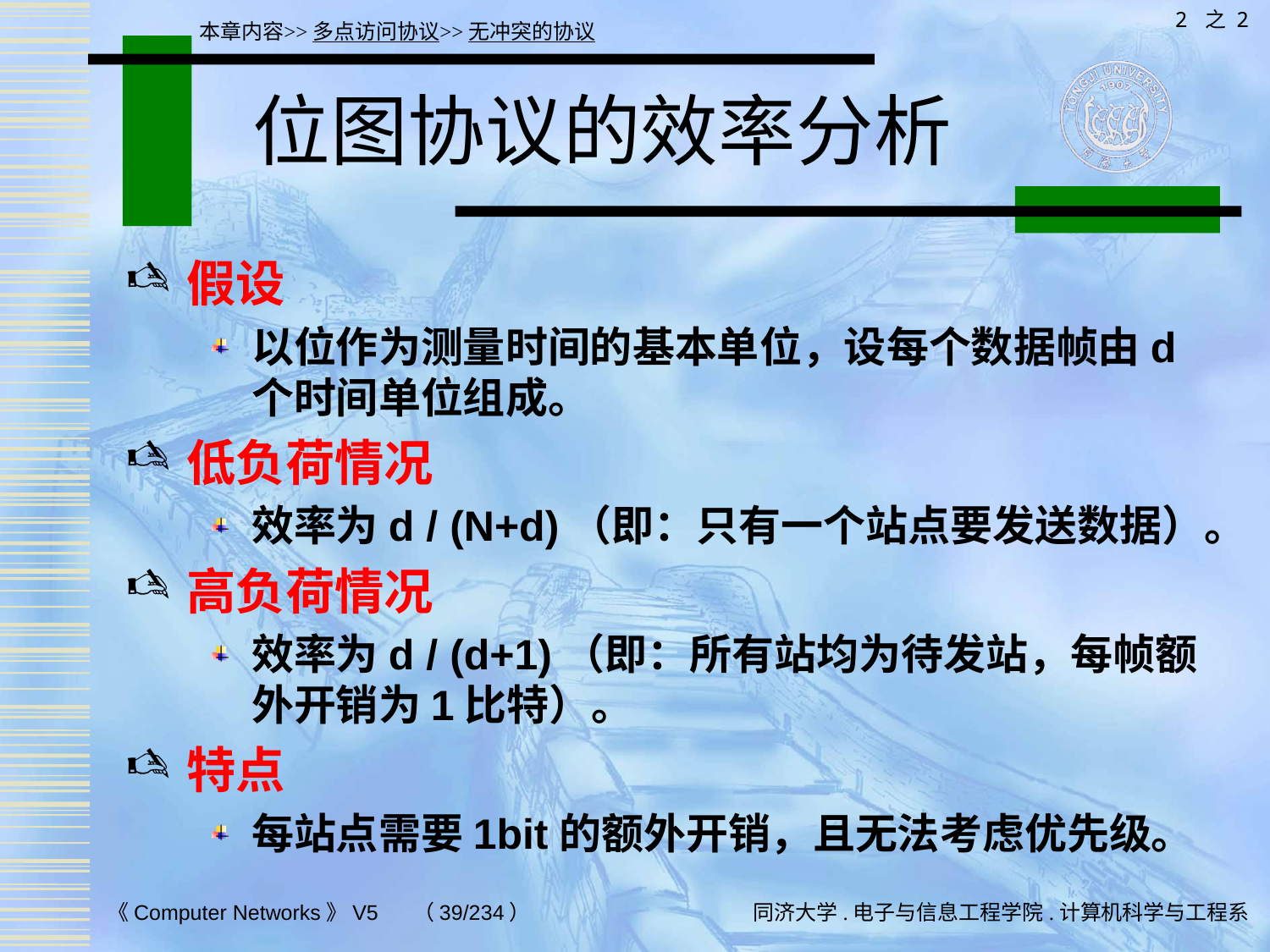

2 之 2
本章内容>>多点访问协议>>无冲突的协议
# 位图协议的效率分析
假设
以位作为测量时间的基本单位，设每个数据帧由d个时间单位组成。
低负荷情况
效率为d / (N+d)（即：只有一个站点要发送数据）。
高负荷情况
效率为d / (d+1)（即：所有站均为待发站，每帧额外开销为1比特）。
特点
每站点需要1bit的额外开销，且无法考虑优先级。